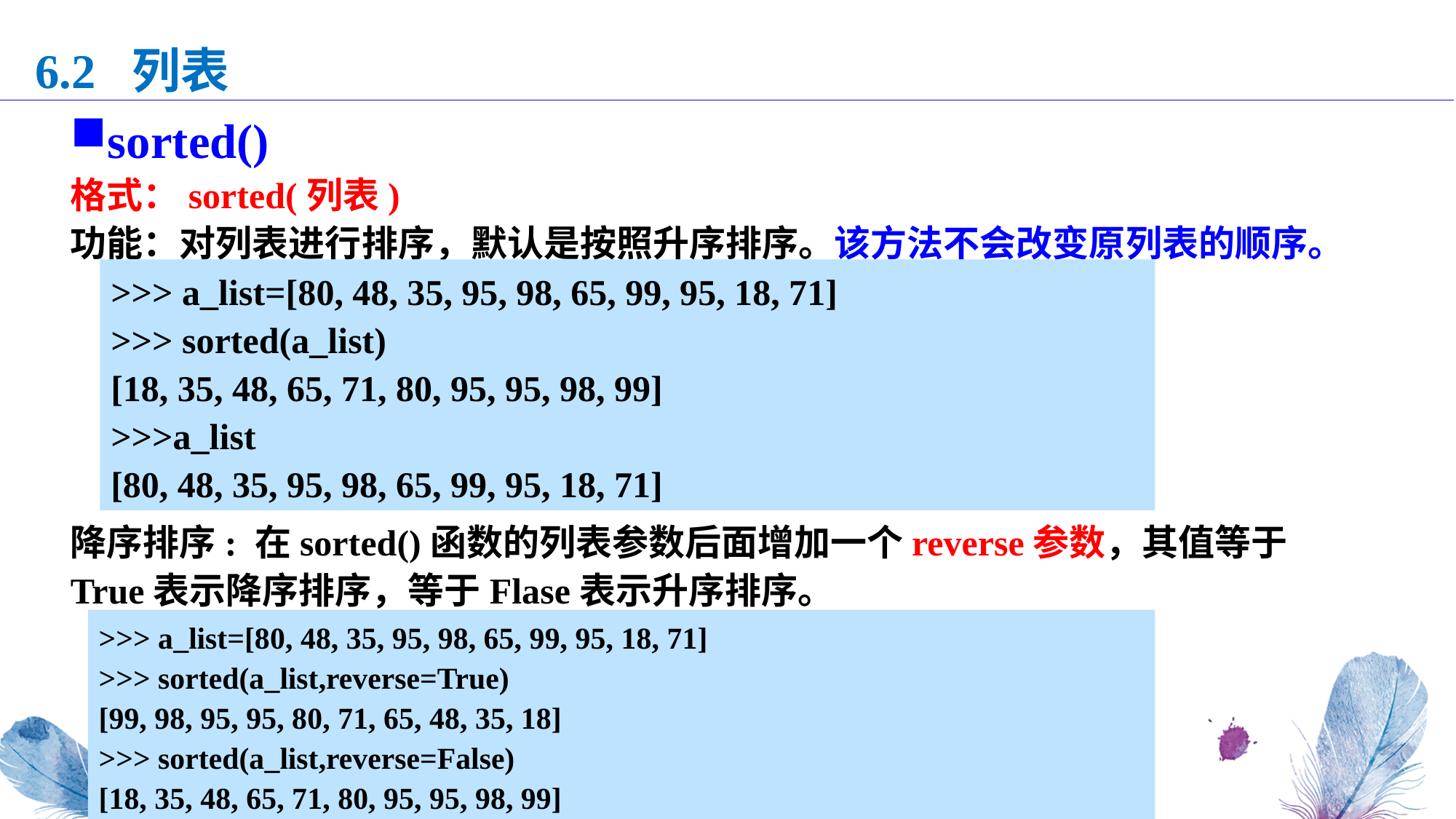

6.2  列表
sorted()
格式：sorted(列表)
功能：对列表进行排序，默认是按照升序排序。该方法不会改变原列表的顺序。
>>> a_list=[80, 48, 35, 95, 98, 65, 99, 95, 18, 71]
>>> sorted(a_list)
[18, 35, 48, 65, 71, 80, 95, 95, 98, 99]
>>>a_list
[80, 48, 35, 95, 98, 65, 99, 95, 18, 71]
降序排序: 在sorted()函数的列表参数后面增加一个reverse参数，其值等于True表示降序排序，等于Flase表示升序排序。
>>> a_list=[80, 48, 35, 95, 98, 65, 99, 95, 18, 71]
>>> sorted(a_list,reverse=True)
[99, 98, 95, 95, 80, 71, 65, 48, 35, 18]
>>> sorted(a_list,reverse=False)
[18, 35, 48, 65, 71, 80, 95, 95, 98, 99]